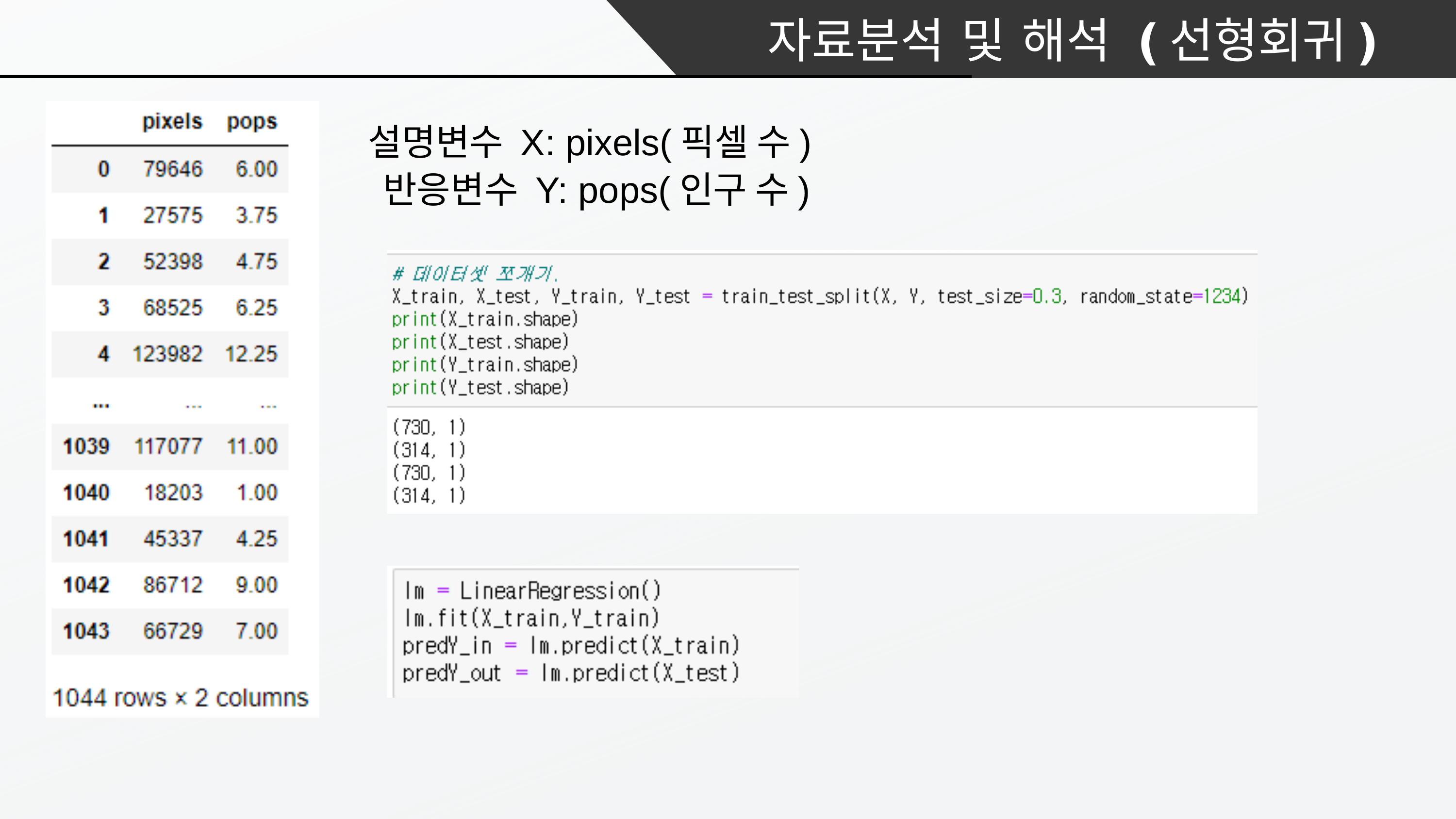

자료분석 및 해석 (선형회귀)

 설명변수 X: pixels(픽셀 수)    반응변수 Y: pops(인구 수)